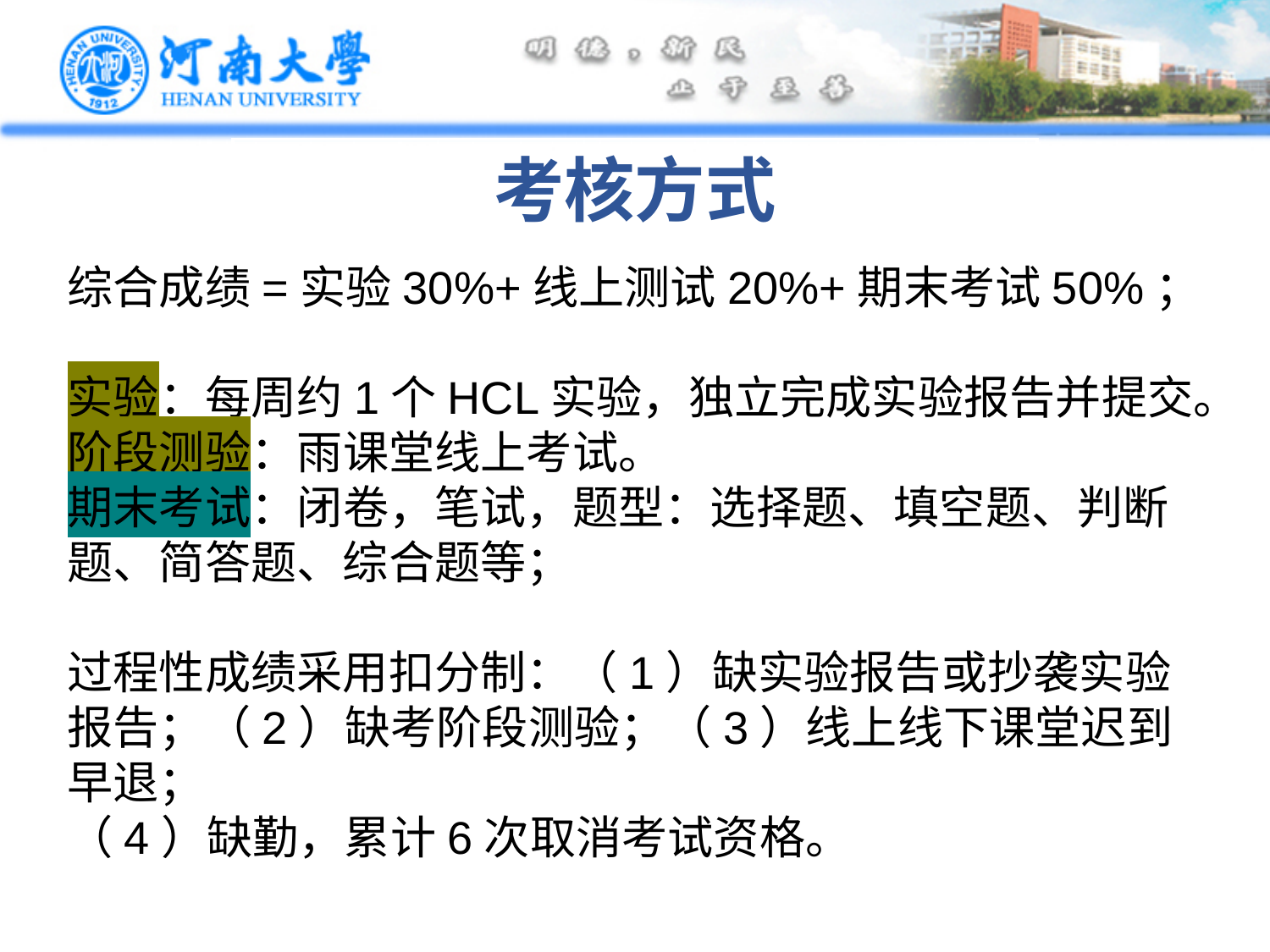

考核方式
综合成绩=实验30%+线上测试20%+期末考试50%；

实验：每周约1个HCL实验，独立完成实验报告并提交。
阶段测验：雨课堂线上考试。
期末考试：闭卷，笔试，题型：选择题、填空题、判断题、简答题、综合题等；

过程性成绩采用扣分制：（1）缺实验报告或抄袭实验报告；（2）缺考阶段测验；（3）线上线下课堂迟到早退；
（4）缺勤，累计6次取消考试资格。